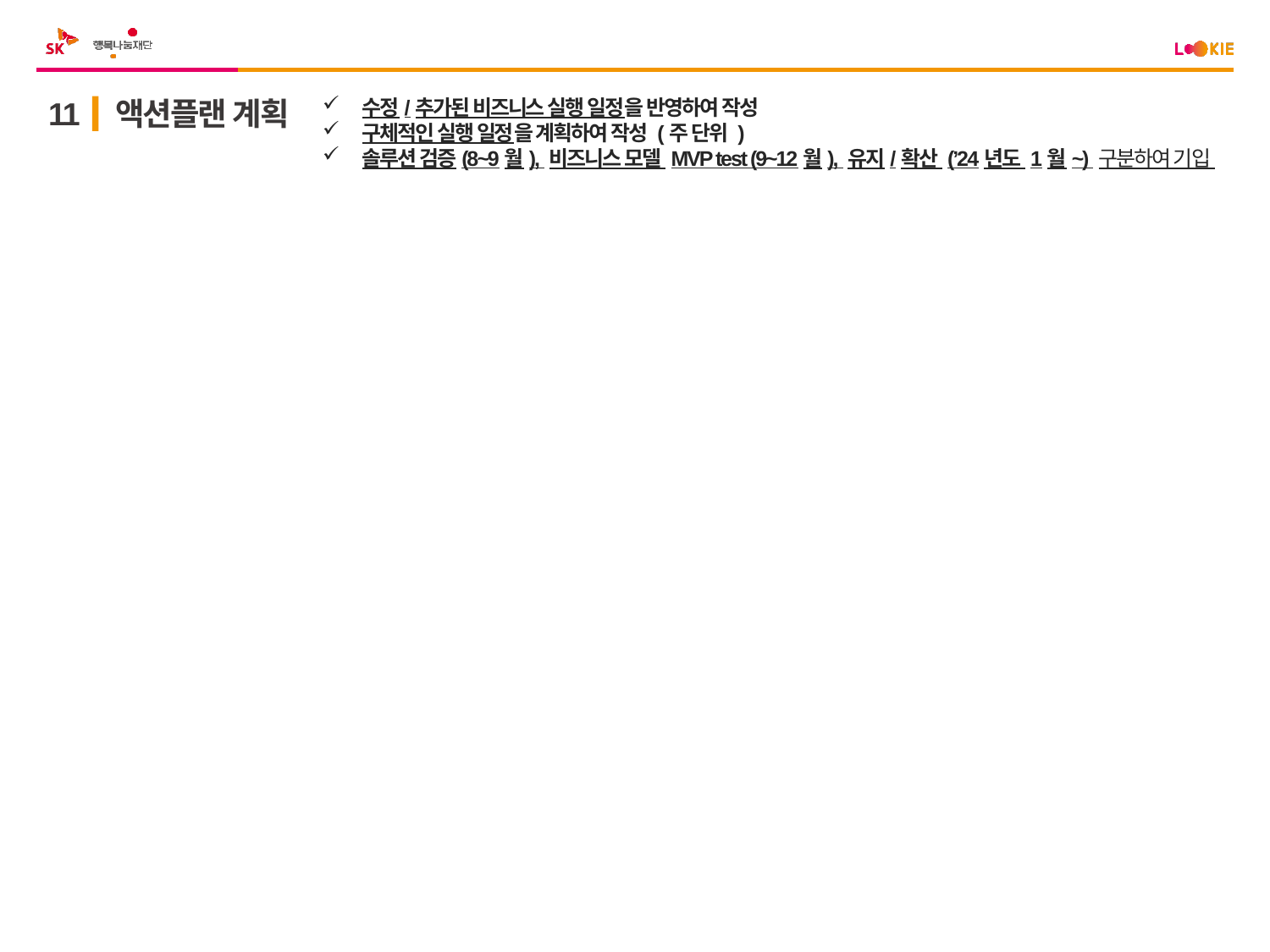

11
액션플랜 계획
수정/추가된 비즈니스 실행 일정을 반영하여 작성
구체적인 실행 일정을 계획하여 작성 (주 단위 )
솔루션 검증(8~9월), 비즈니스 모델 MVP test (9~12월), 유지/확산 (’24년도 1월~) 구분하여 기입